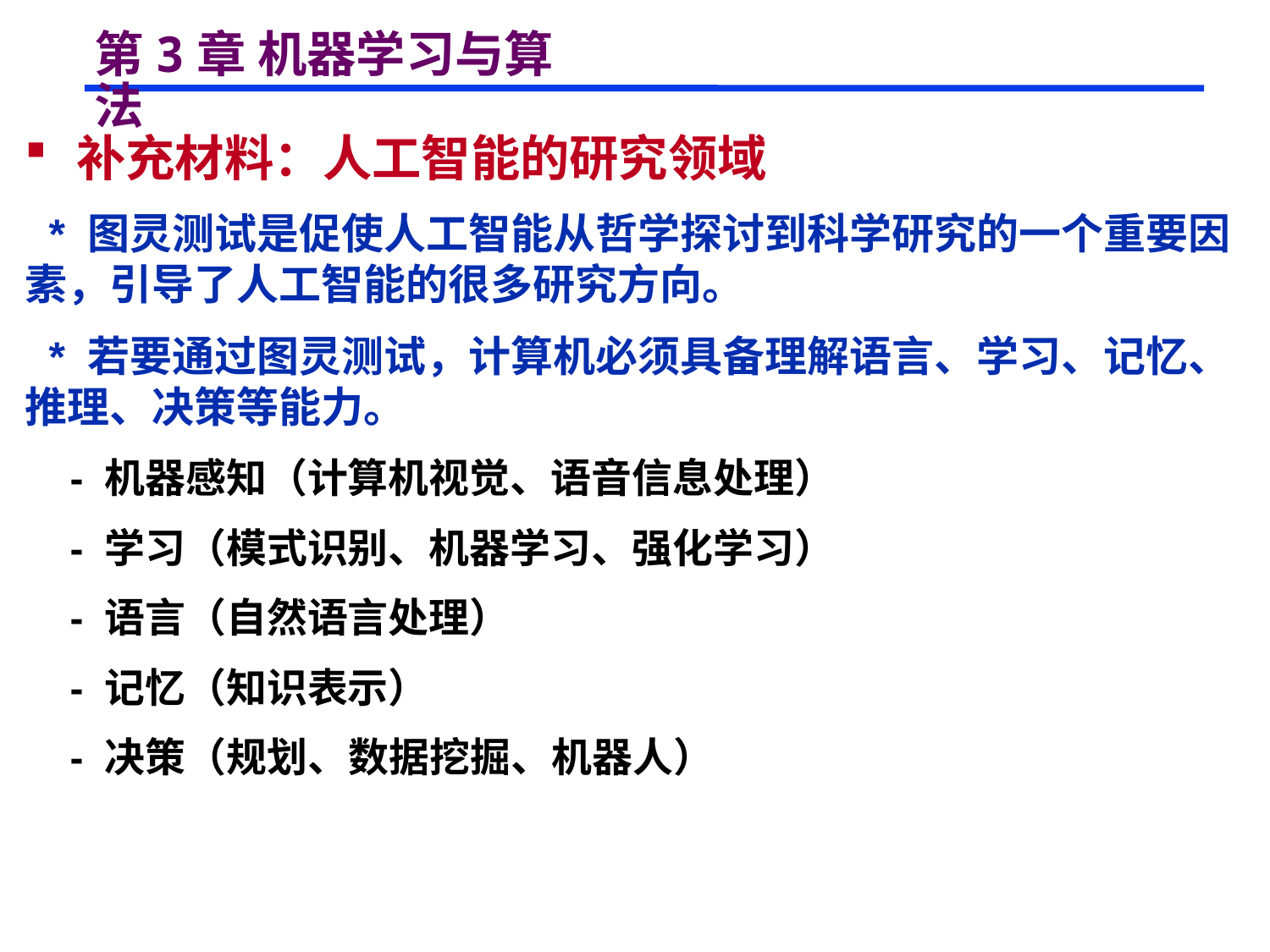

# 第3章 机器学习与算法
 补充材料：人工智能的研究领域
  * 图灵测试是促使人工智能从哲学探讨到科学研究的一个重要因素，引导了人工智能的很多研究方向。
  * 若要通过图灵测试，计算机必须具备理解语言、学习、记忆、推理、决策等能力。
    - 机器感知（计算机视觉、语音信息处理）
    - 学习（模式识别、机器学习、强化学习）
    - 语言（自然语言处理）
    - 记忆（知识表示）
    - 决策（规划、数据挖掘、机器人）